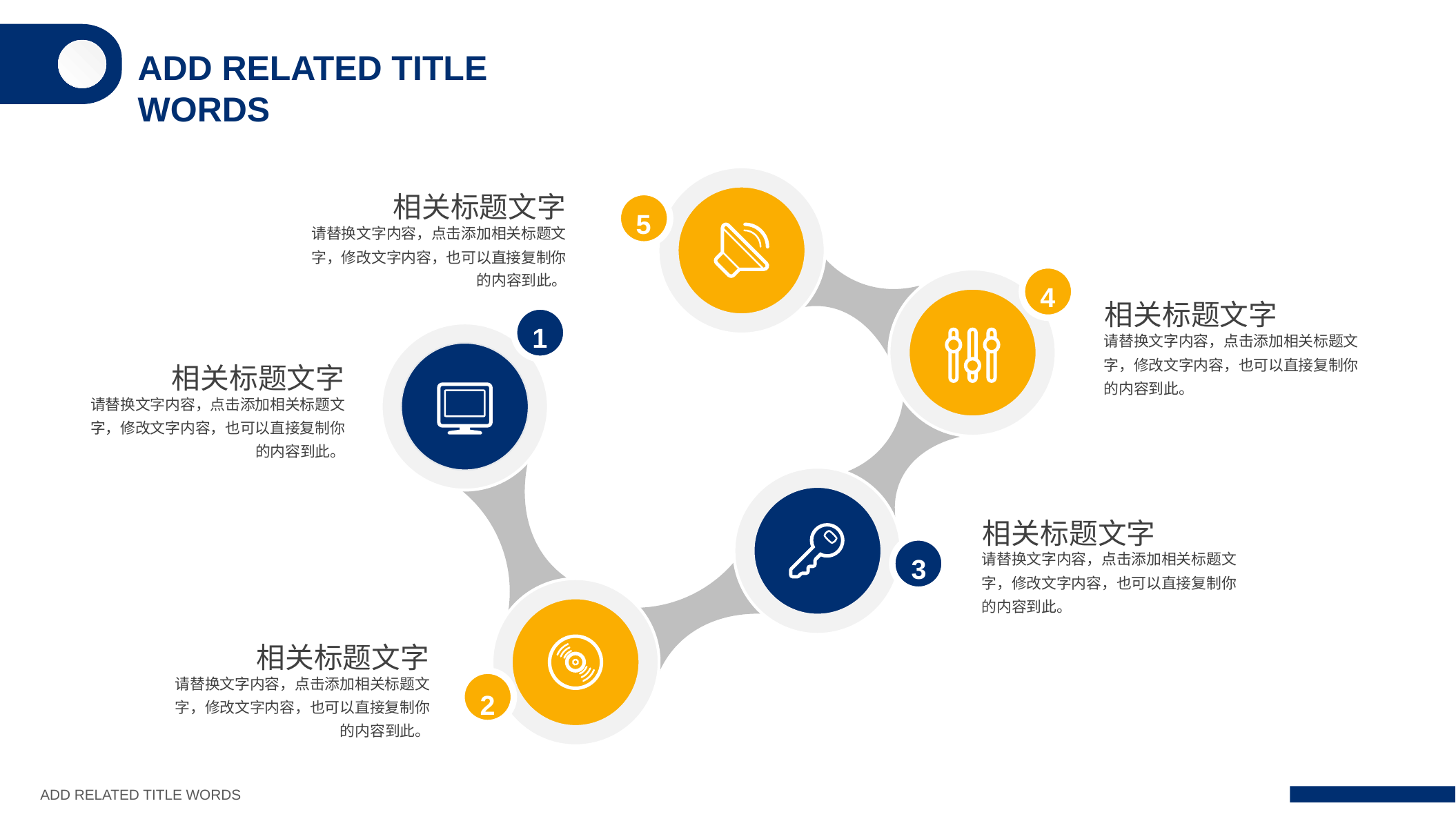

ADD RELATED TITLE WORDS

5

相关标题文字
请替换文字内容，点击添加相关标题文字，修改文字内容，也可以直接复制你的内容到此。

4

相关标题文字
请替换文字内容，点击添加相关标题文字，修改文字内容，也可以直接复制你的内容到此。
1

相关标题文字
请替换文字内容，点击添加相关标题文字，修改文字内容，也可以直接复制你的内容到此。

3

相关标题文字
请替换文字内容，点击添加相关标题文字，修改文字内容，也可以直接复制你的内容到此。

2
相关标题文字
请替换文字内容，点击添加相关标题文字，修改文字内容，也可以直接复制你的内容到此。
ADD RELATED TITLE WORDS